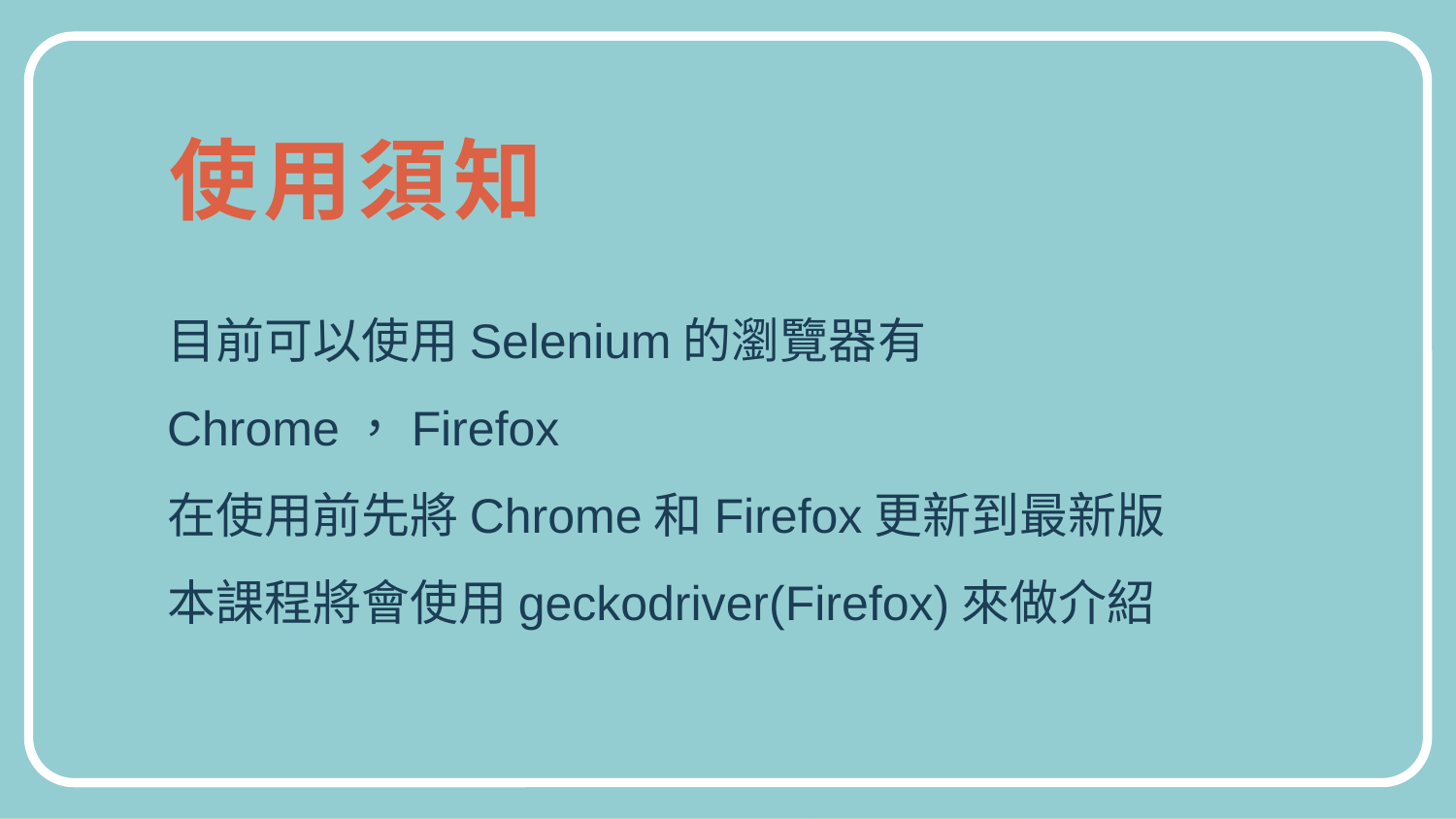

使用須知
目前可以使用Selenium的瀏覽器有Chrome，Firefox
在使用前先將Chrome和Firefox更新到最新版
本課程將會使用geckodriver(Firefox)來做介紹